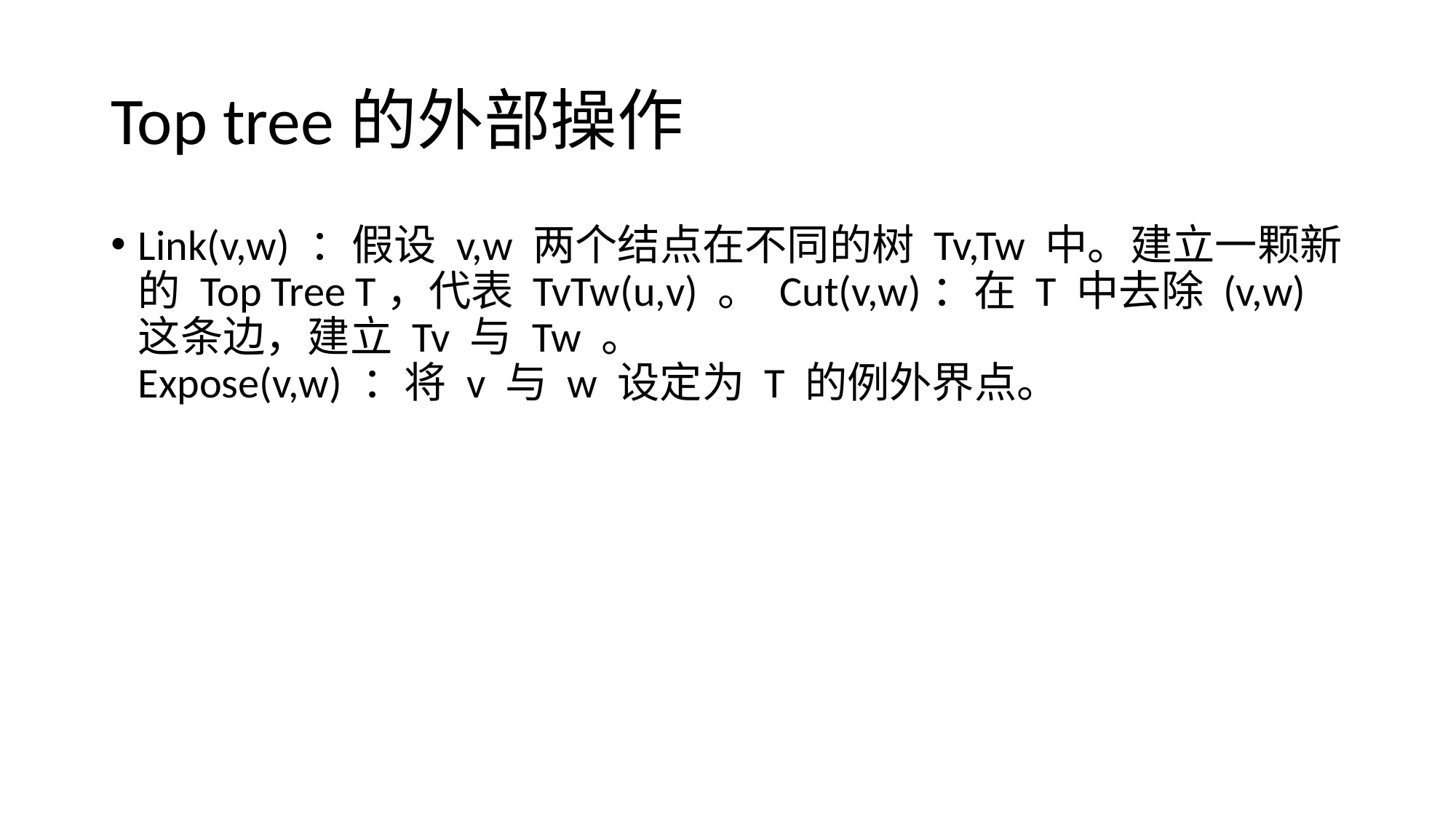

# Top tree的外部操作
Link(v,w) ：假设 v,w 两个结点在不同的树 Tv,Tw 中。建立一颗新的 Top Tree T，代表 TvTw(u,v) 。 Cut(v,w)：在 T 中去除 (v,w) 这条边，建立 Tv 与 Tw 。
Expose(v,w) ：将 v 与 w 设定为 T 的例外界点。